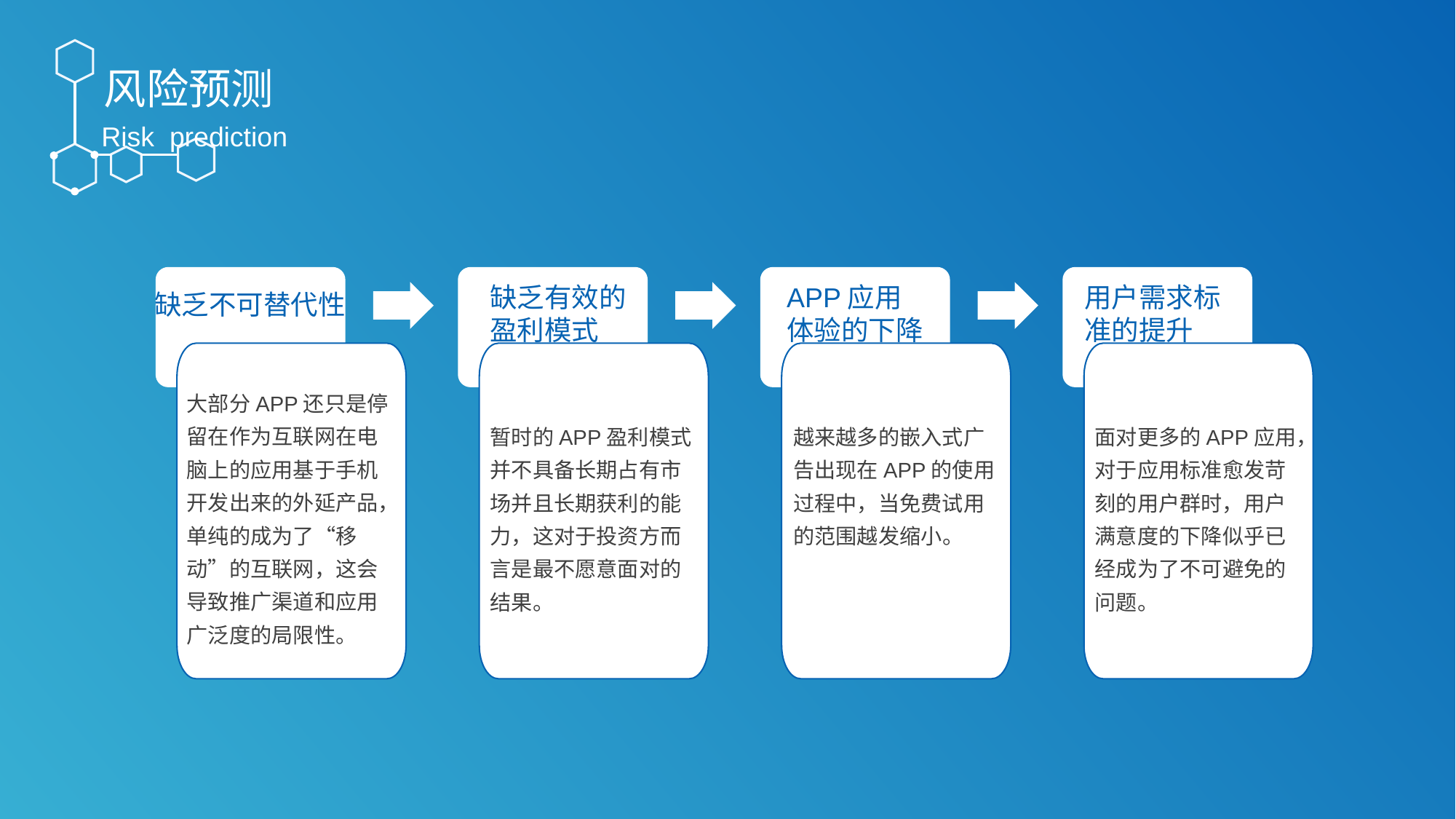

风险预测
Risk  prediction

用户需求标
准的提升
缺乏有效的
盈利模式

APP应用
体验的下降
缺乏不可替代性

大部分APP还只是停留在作为互联网在电脑上的应用基于手机开发出来的外延产品，单纯的成为了“移动”的互联网，这会导致推广渠道和应用广泛度的局限性。

暂时的APP盈利模式并不具备长期占有市场并且长期获利的能力，这对于投资方而言是最不愿意面对的结果。

越来越多的嵌入式广告出现在APP的使用过程中，当免费试用的范围越发缩小。

面对更多的APP应用，对于应用标准愈发苛刻的用户群时，用户满意度的下降似乎已经成为了不可避免的问题。